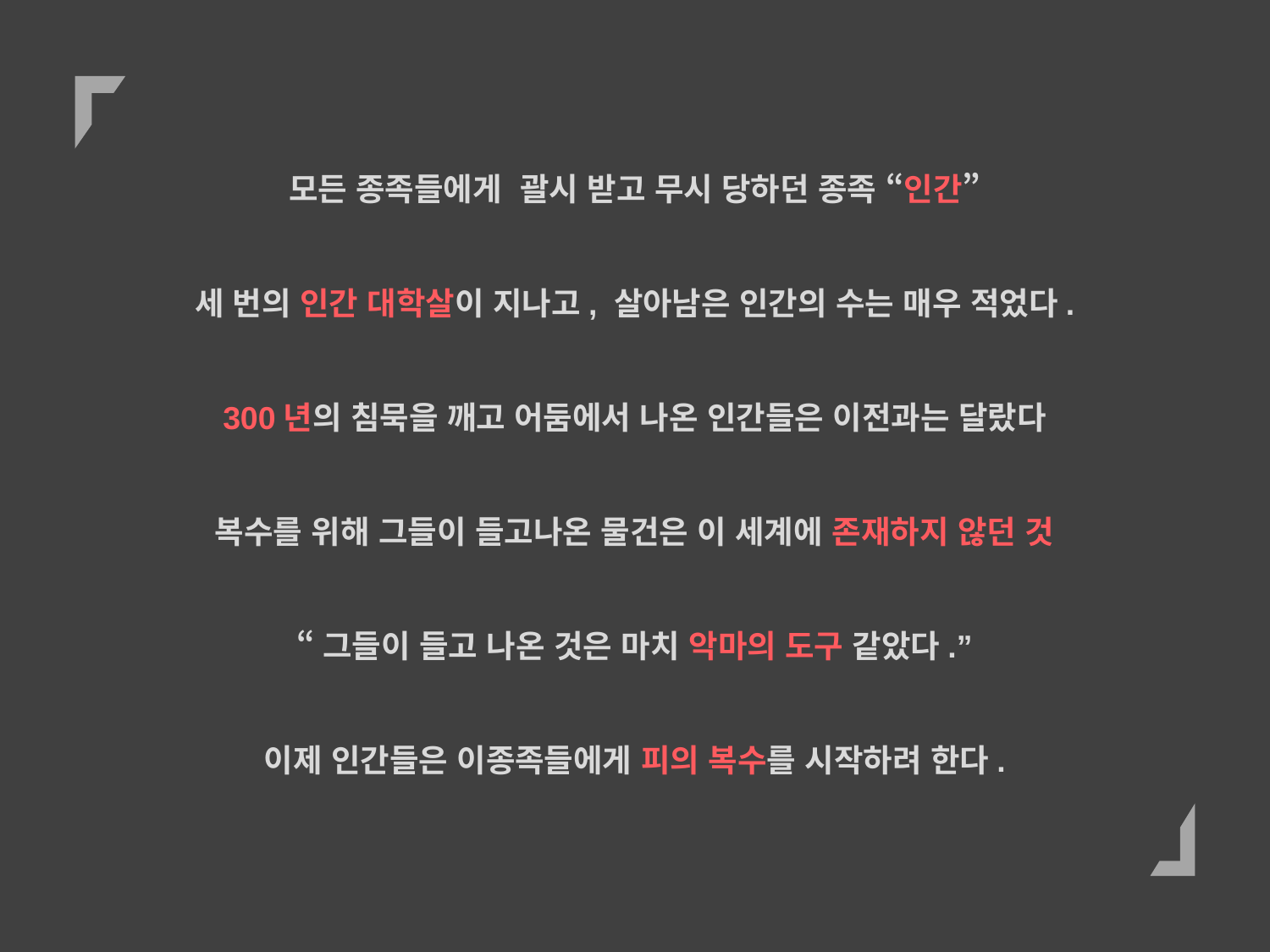

모든 종족들에게  괄시 받고 무시 당하던 종족 “인간”

세 번의 인간 대학살이 지나고, 살아남은 인간의 수는 매우 적었다.

300년의 침묵을 깨고 어둠에서 나온 인간들은 이전과는 달랐다

복수를 위해 그들이 들고나온 물건은 이 세계에 존재하지 않던 것

“그들이 들고 나온 것은 마치 악마의 도구 같았다.”

이제 인간들은 이종족들에게 피의 복수를 시작하려 한다.